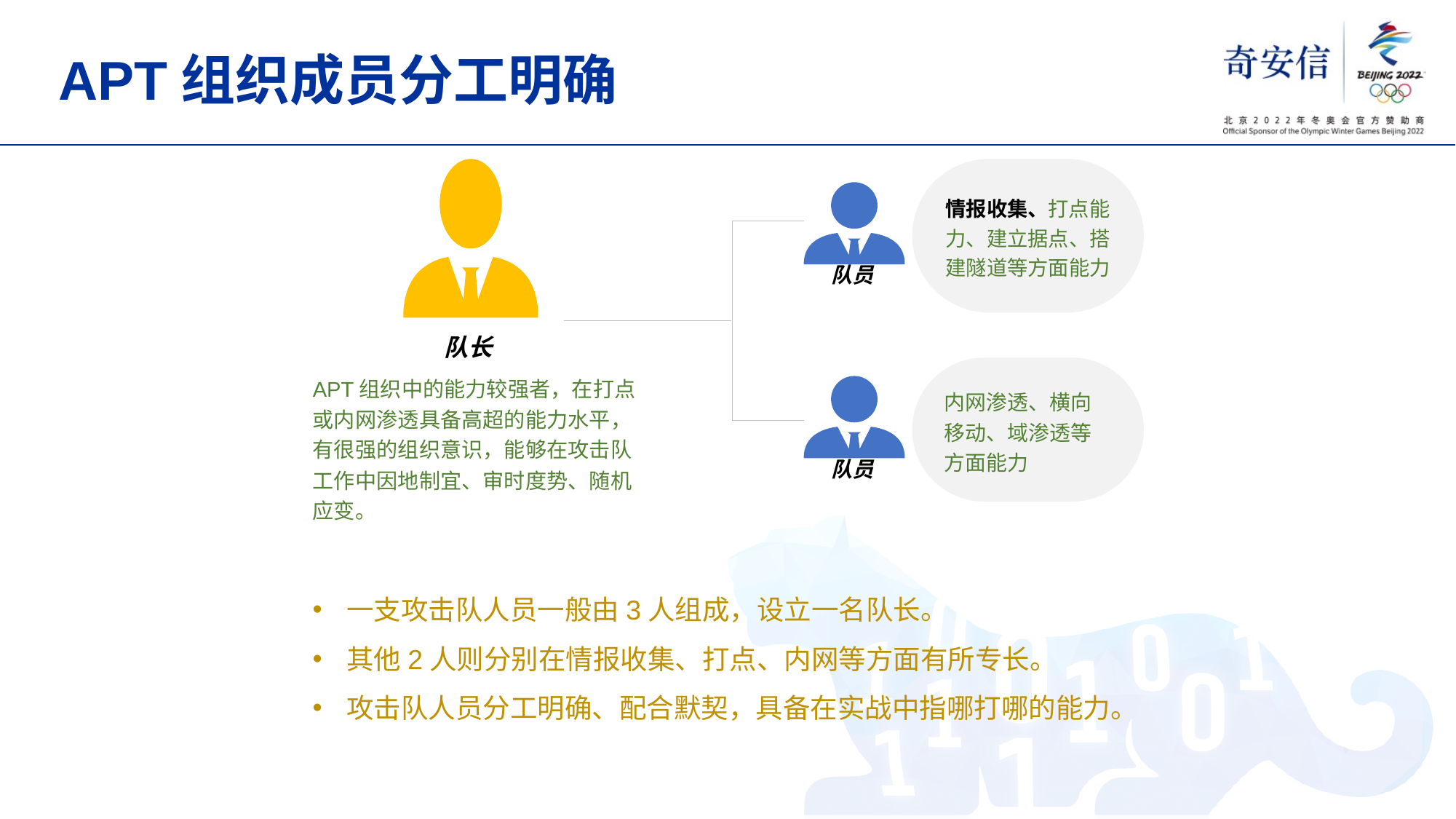

# APT组织成员分工明确

情报收集、打点能力、建立据点、搭建隧道等方面能力

队员
队长
内网渗透、横向移动、域渗透等方面能力
APT组织中的能力较强者，在打点或内网渗透具备高超的能力水平，有很强的组织意识，能够在攻击队工作中因地制宜、审时度势、随机应变。

队员
一支攻击队人员一般由3人组成，设立一名队长。
其他2人则分别在情报收集、打点、内网等方面有所专长。
攻击队人员分工明确、配合默契，具备在实战中指哪打哪的能力。